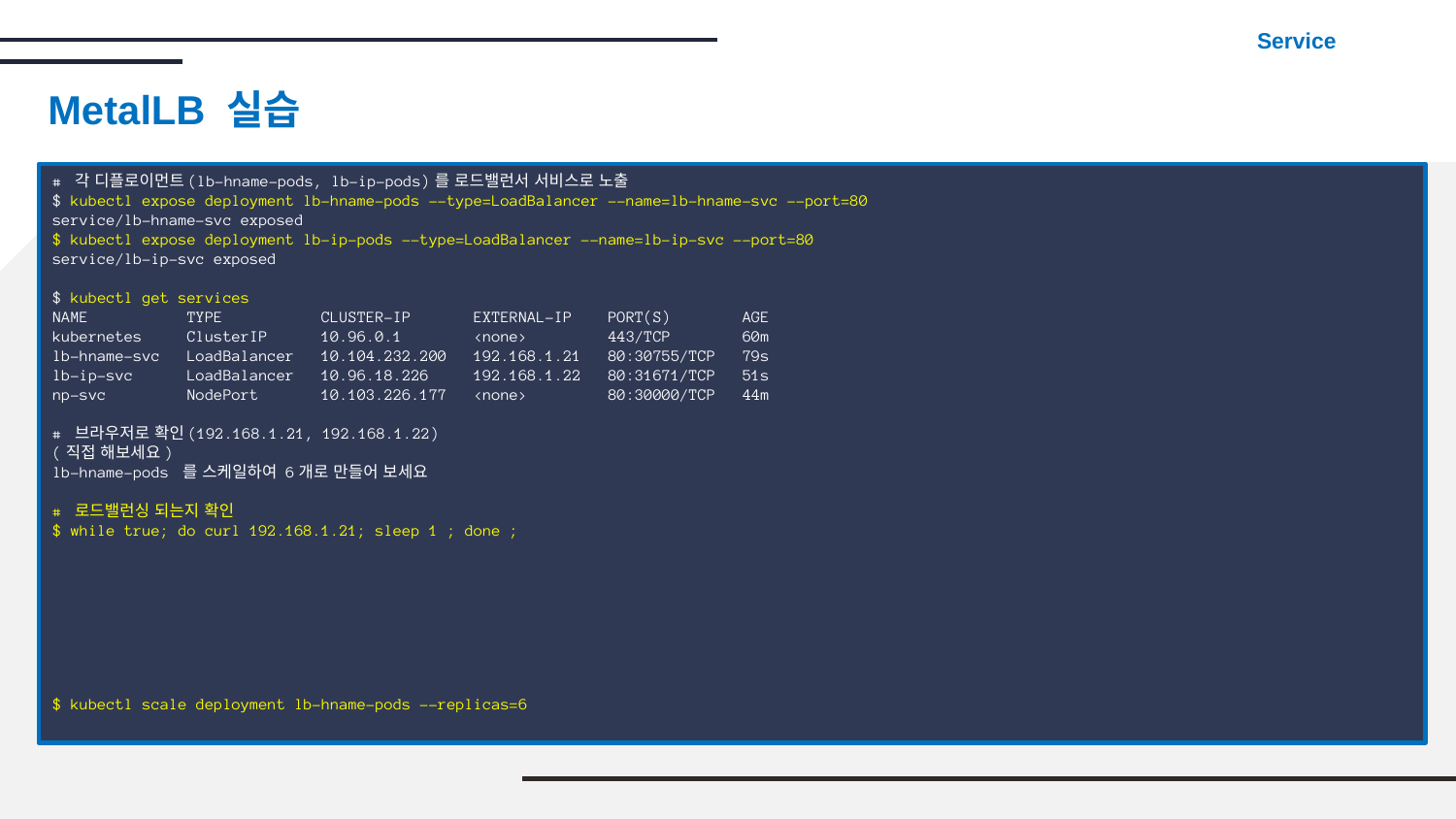

Service
MetalLB 실습

# 각 디플로이먼트(lb-hname-pods, lb-ip-pods)를 로드밸런서 서비스로 노출
$ kubectl expose deployment lb-hname-pods --type=LoadBalancer --name=lb-hname-svc --port=80
service/lb-hname-svc exposed
$ kubectl expose deployment lb-ip-pods --type=LoadBalancer --name=lb-ip-svc --port=80
service/lb-ip-svc exposed

$ kubectl get services
NAME           TYPE           CLUSTER-IP       EXTERNAL-IP    PORT(S)        AGE
kubernetes     ClusterIP      10.96.0.1        <none>         443/TCP        60m
lb-hname-svc   LoadBalancer   10.104.232.200   192.168.1.21   80:30755/TCP   79s
lb-ip-svc      LoadBalancer   10.96.18.226     192.168.1.22   80:31671/TCP   51s
np-svc         NodePort       10.103.226.177   <none>         80:30000/TCP   44m

# 브라우저로 확인(192.168.1.21, 192.168.1.22)
(직접 해보세요)
lb-hname-pods 를 스케일하여 6개로 만들어 보세요

# 로드밸런싱 되는지 확인
$ while true; do curl 192.168.1.21; sleep 1 ; done ;

$ kubectl scale deployment lb-hname-pods --replicas=6